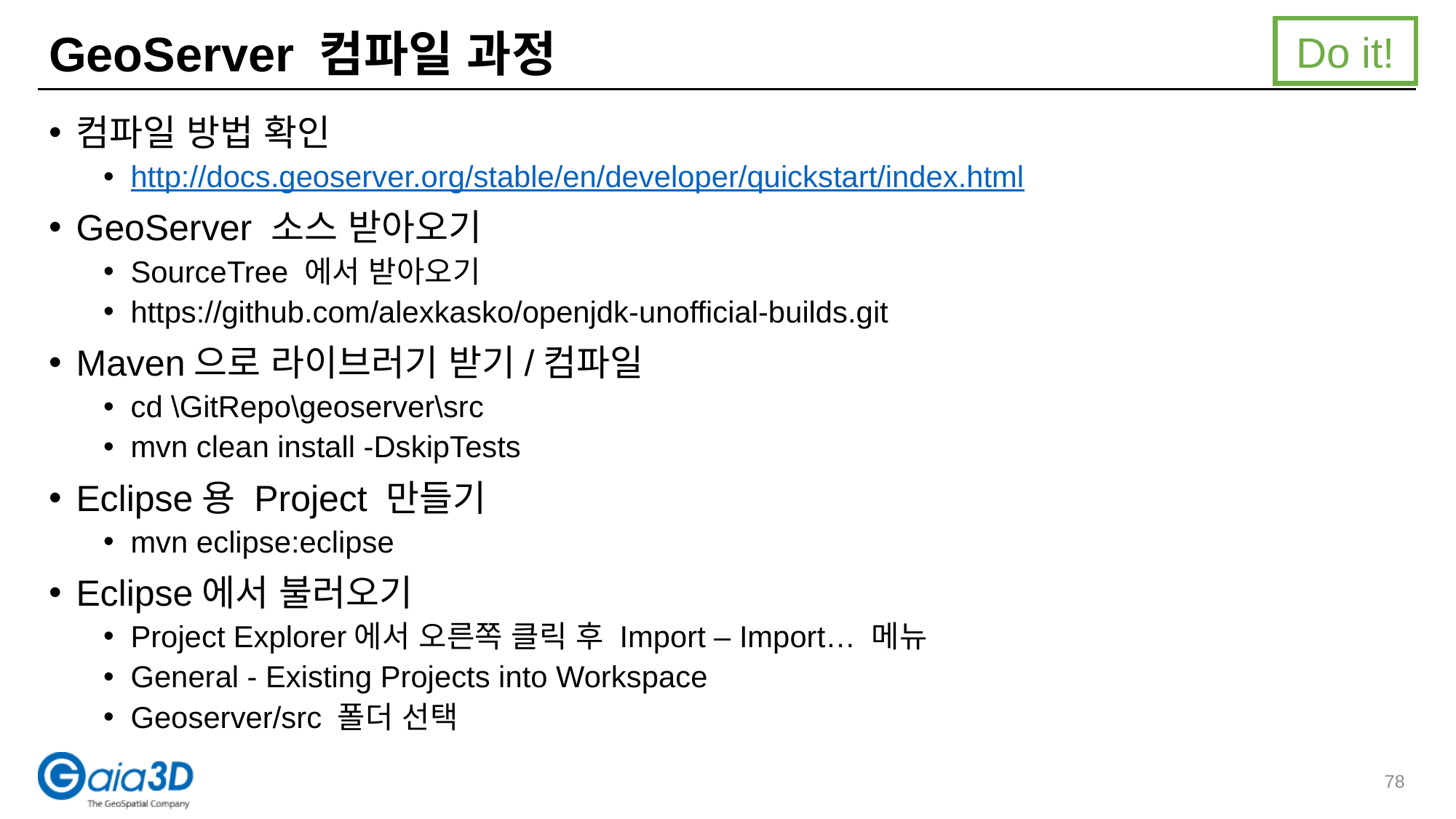

Do it!
# GeoServer 컴파일 과정
컴파일 방법 확인
http://docs.geoserver.org/stable/en/developer/quickstart/index.html
GeoServer 소스 받아오기
SourceTree 에서 받아오기
https://github.com/alexkasko/openjdk-unofficial-builds.git
Maven으로 라이브러기 받기/컴파일
cd \GitRepo\geoserver\src
mvn clean install -DskipTests
Eclipse용 Project 만들기
mvn eclipse:eclipse
Eclipse에서 불러오기
Project Explorer에서 오른쪽 클릭 후 Import – Import… 메뉴
General - Existing Projects into Workspace
Geoserver/src 폴더 선택
78